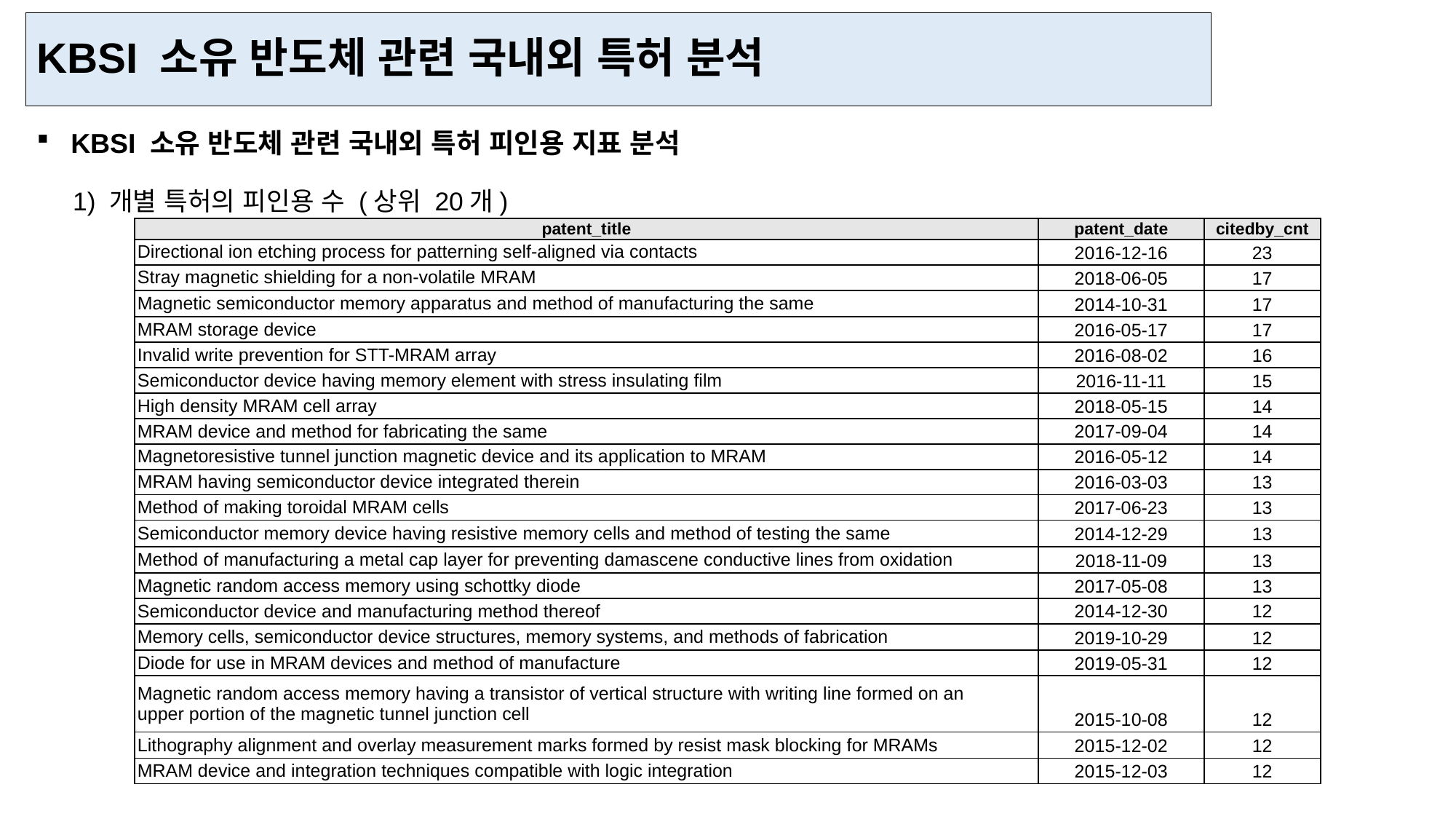

KBSI 소유 반도체 관련 국내외 특허 분석
KBSI 소유 반도체 관련 국내외 특허 피인용 지표 분석
1) 개별 특허의 피인용 수 (상위 20개)
| patent\_title | patent\_date | citedby\_cnt |
| --- | --- | --- |
| Directional ion etching process for patterning self-aligned via contacts | 2016-12-16 | 23 |
| Stray magnetic shielding for a non-volatile MRAM | 2018-06-05 | 17 |
| Magnetic semiconductor memory apparatus and method of manufacturing the same | 2014-10-31 | 17 |
| MRAM storage device | 2016-05-17 | 17 |
| Invalid write prevention for STT-MRAM array | 2016-08-02 | 16 |
| Semiconductor device having memory element with stress insulating film | 2016-11-11 | 15 |
| High density MRAM cell array | 2018-05-15 | 14 |
| MRAM device and method for fabricating the same | 2017-09-04 | 14 |
| Magnetoresistive tunnel junction magnetic device and its application to MRAM | 2016-05-12 | 14 |
| MRAM having semiconductor device integrated therein | 2016-03-03 | 13 |
| Method of making toroidal MRAM cells | 2017-06-23 | 13 |
| Semiconductor memory device having resistive memory cells and method of testing the same | 2014-12-29 | 13 |
| Method of manufacturing a metal cap layer for preventing damascene conductive lines from oxidation | 2018-11-09 | 13 |
| Magnetic random access memory using schottky diode | 2017-05-08 | 13 |
| Semiconductor device and manufacturing method thereof | 2014-12-30 | 12 |
| Memory cells, semiconductor device structures, memory systems, and methods of fabrication | 2019-10-29 | 12 |
| Diode for use in MRAM devices and method of manufacture | 2019-05-31 | 12 |
| Magnetic random access memory having a transistor of vertical structure with writing line formed on an upper portion of the magnetic tunnel junction cell | 2015-10-08 | 12 |
| Lithography alignment and overlay measurement marks formed by resist mask blocking for MRAMs | 2015-12-02 | 12 |
| MRAM device and integration techniques compatible with logic integration | 2015-12-03 | 12 |